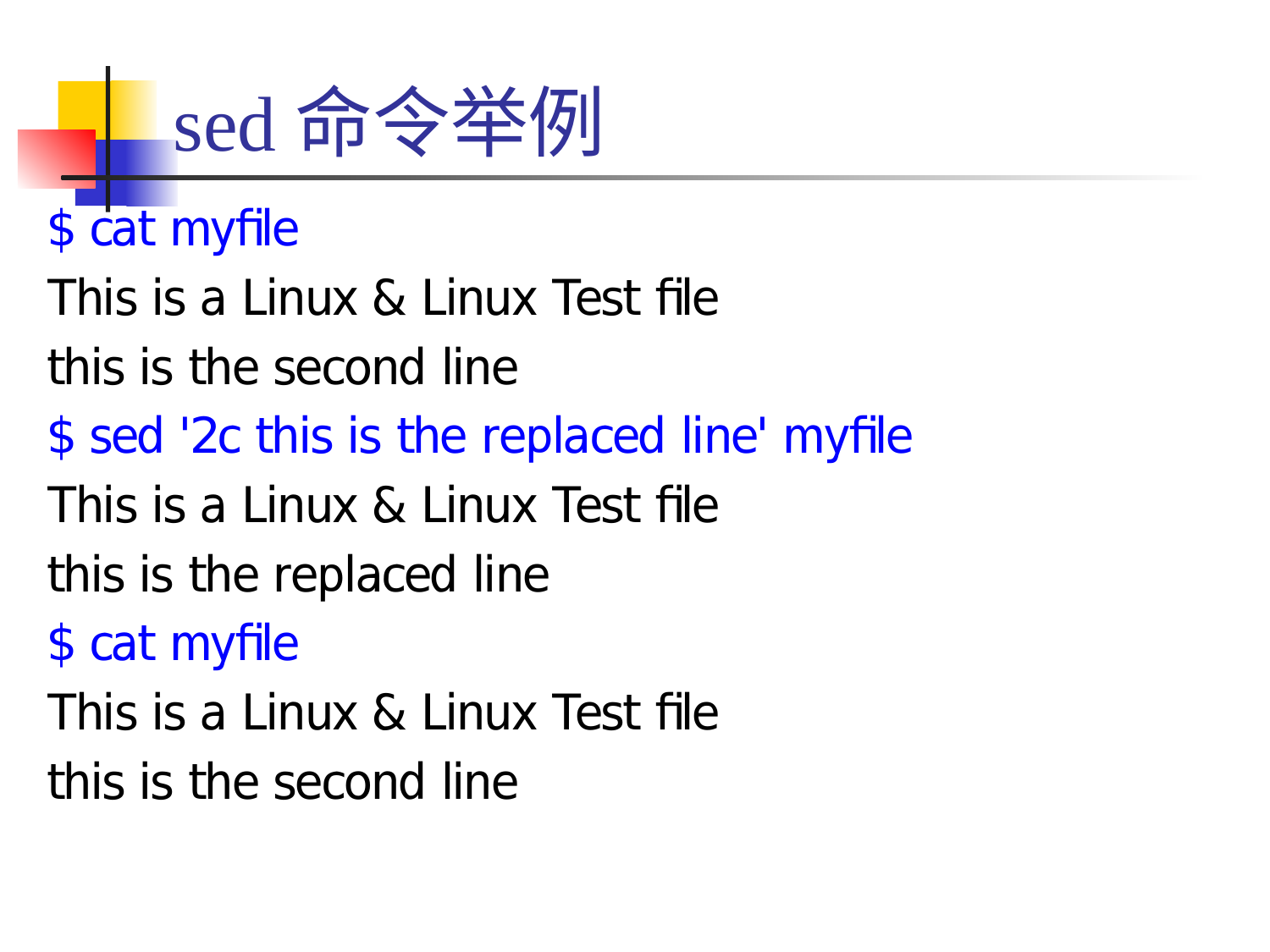

# sed命令举例
$ cat myfile
This is a Linux & Linux Test file
this is the second line
$ sed '2c this is the replaced line' myfile
This is a Linux & Linux Test file
this is the replaced line
$ cat myfile
This is a Linux & Linux Test file
this is the second line